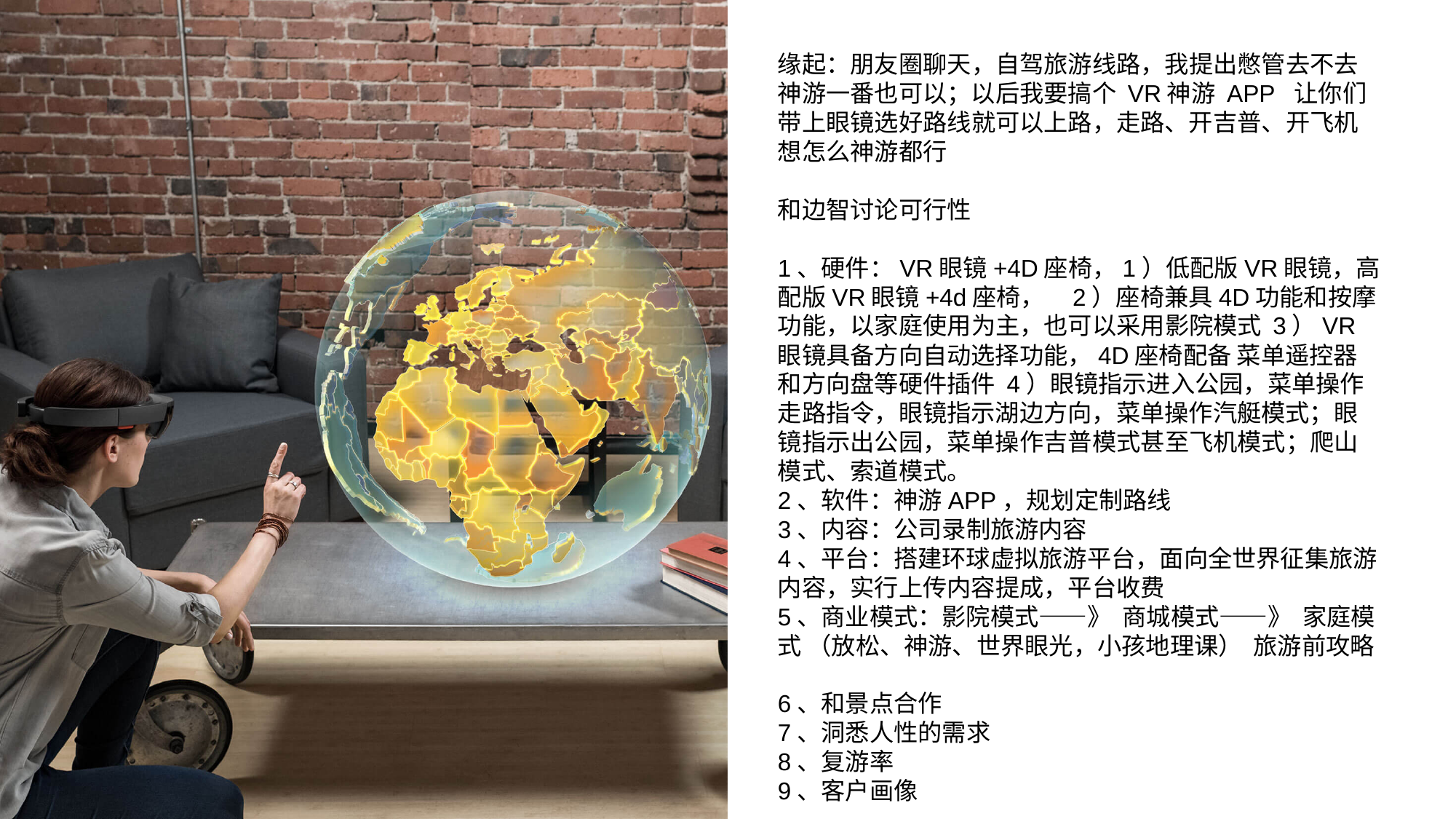

缘起：朋友圈聊天，自驾旅游线路，我提出憋管去不去 神游一番也可以；以后我要搞个 VR神游 APP  让你们带上眼镜选好路线就可以上路，走路、开吉普、开飞机想怎么神游都行

和边智讨论可行性

1、硬件：VR眼镜+4D座椅，1）低配版VR眼镜，高配版VR眼镜+4d座椅，    2）座椅兼具4D功能和按摩功能，以家庭使用为主，也可以采用影院模式 3）VR眼镜具备方向自动选择功能，4D座椅配备 菜单遥控器和方向盘等硬件插件 4）眼镜指示进入公园，菜单操作走路指令，眼镜指示湖边方向，菜单操作汽艇模式；眼镜指示出公园，菜单操作吉普模式甚至飞机模式；爬山模式、索道模式。
2、软件：神游APP，规划定制路线
3、内容：公司录制旅游内容
4、平台：搭建环球虚拟旅游平台，面向全世界征集旅游内容，实行上传内容提成，平台收费
5、商业模式：影院模式——》  商城模式——》  家庭模式 （放松、神游、世界眼光，小孩地理课）  旅游前攻略
6、和景点合作
7、洞悉人性的需求
8、复游率
9、客户画像